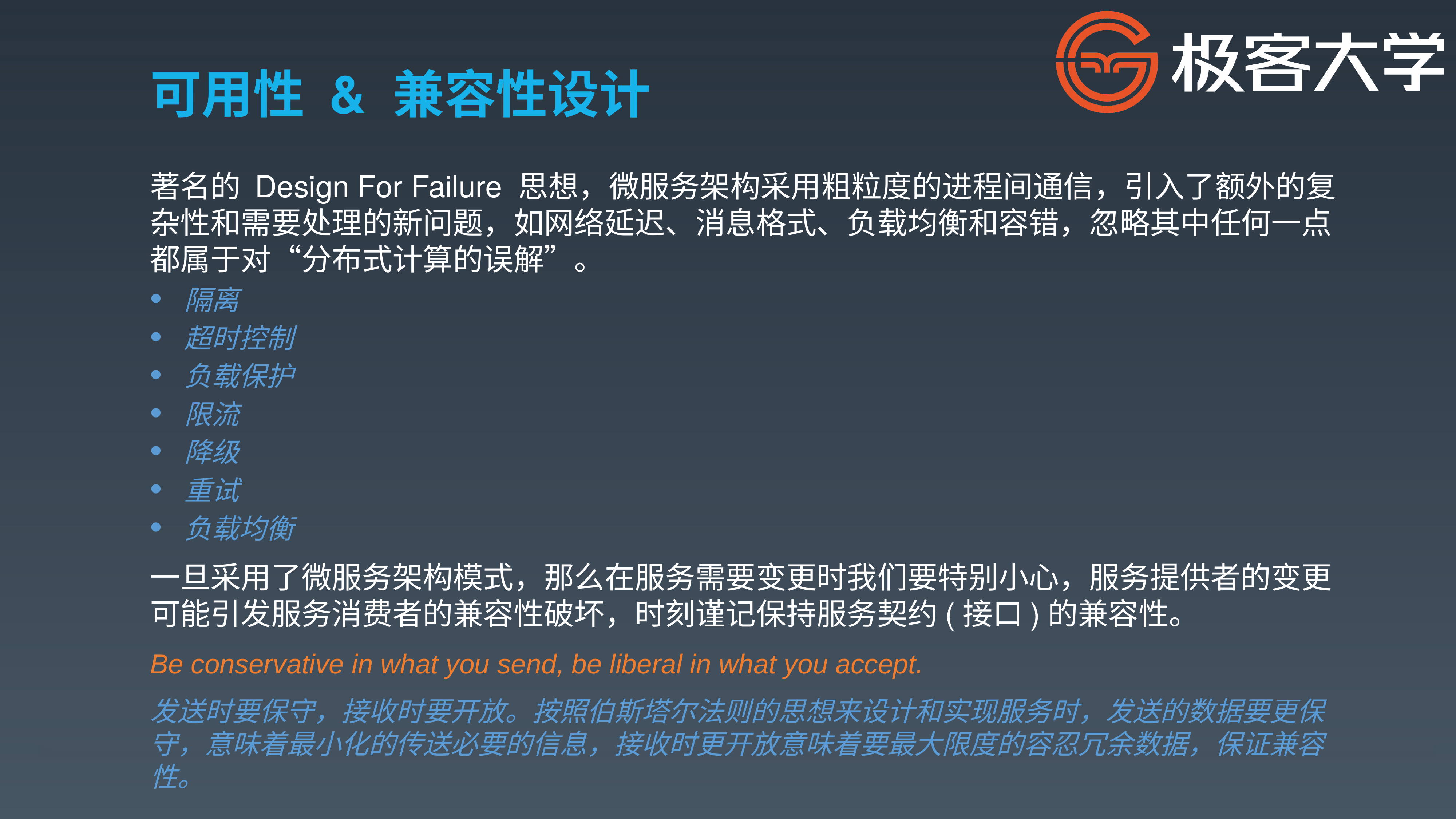

# 可用性 & 兼容性设计
著名的 Design For Failure 思想，微服务架构采用粗粒度的进程间通信，引入了额外的复杂性和需要处理的新问题，如网络延迟、消息格式、负载均衡和容错，忽略其中任何一点都属于对“分布式计算的误解”。
隔离
超时控制
负载保护
限流
降级
重试
负载均衡
一旦采用了微服务架构模式，那么在服务需要变更时我们要特别小心，服务提供者的变更可能引发服务消费者的兼容性破坏，时刻谨记保持服务契约(接口)的兼容性。
Be conservative in what you send, be liberal in what you accept.
发送时要保守，接收时要开放。按照伯斯塔尔法则的思想来设计和实现服务时，发送的数据要更保守，意味着最小化的传送必要的信息，接收时更开放意味着要最大限度的容忍冗余数据，保证兼容性。